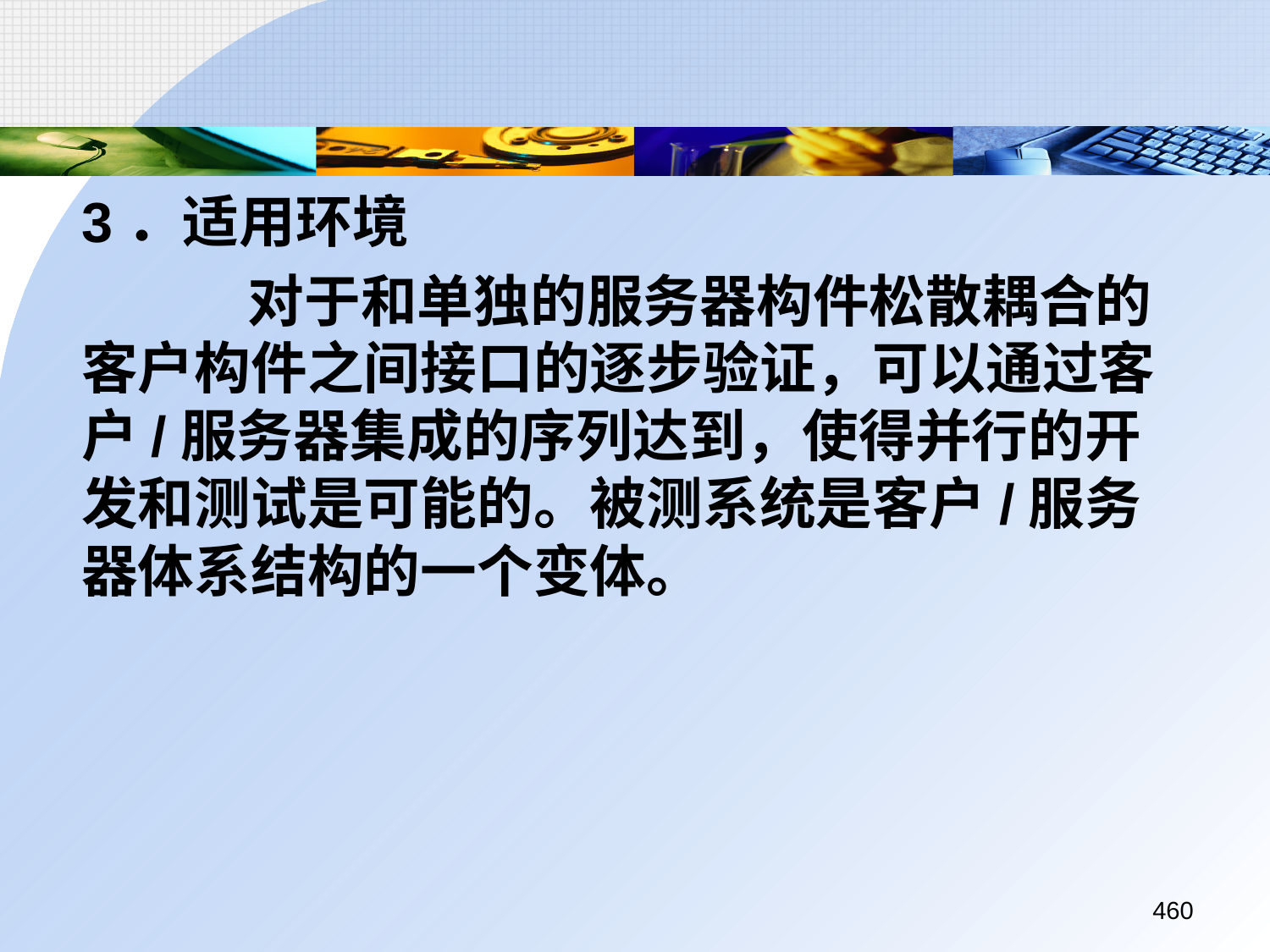

3．适用环境
		  对于和单独的服务器构件松散耦合的客户构件之间接口的逐步验证，可以通过客户/服务器集成的序列达到，使得并行的开发和测试是可能的。被测系统是客户/服务器体系结构的一个变体。
460